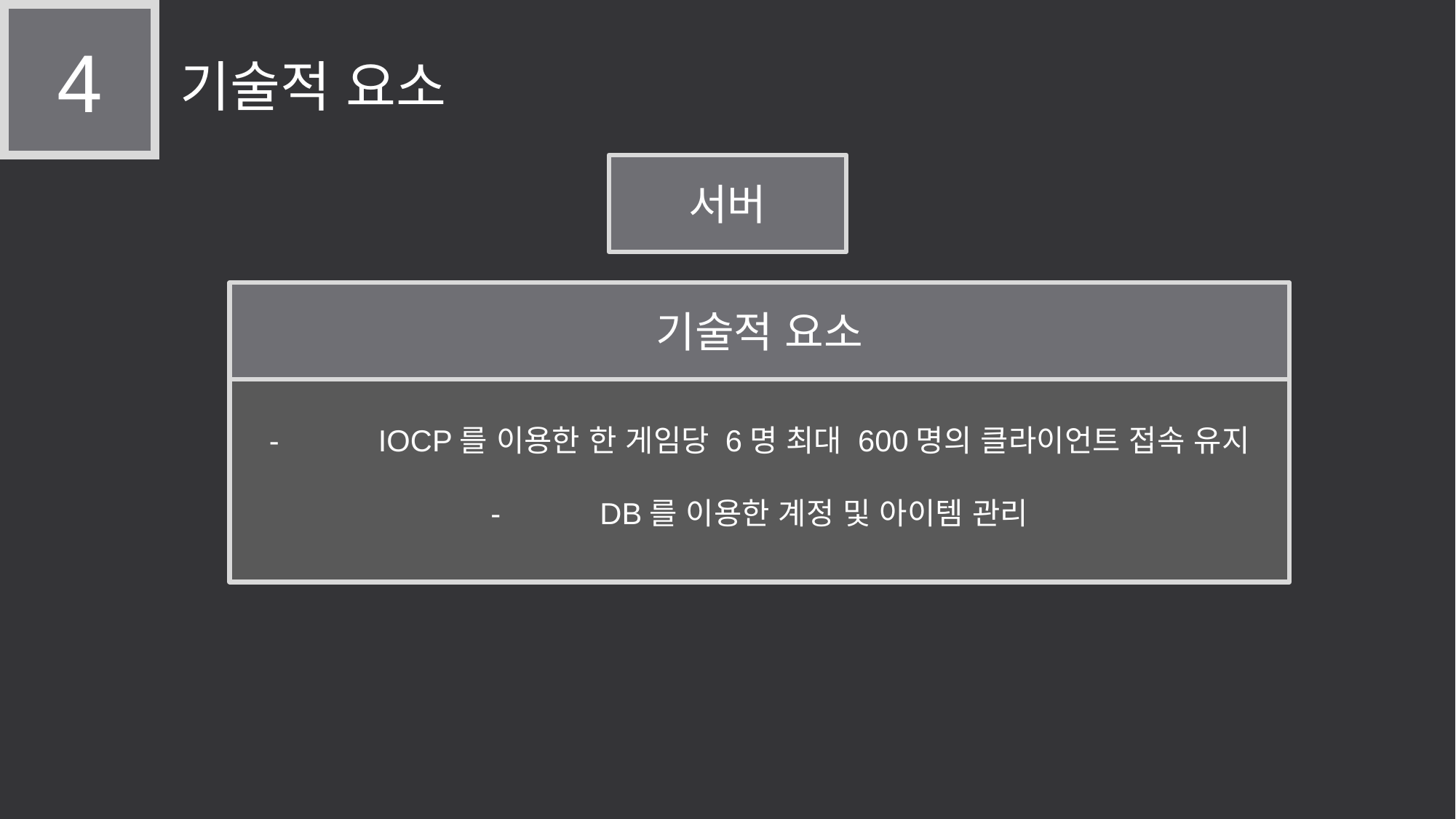

4
기술적 요소
서버
기술적 요소

-	IOCP를 이용한 한 게임당 6명 최대 600명의 클라이언트 접속 유지

-	DB를 이용한 계정 및 아이템 관리